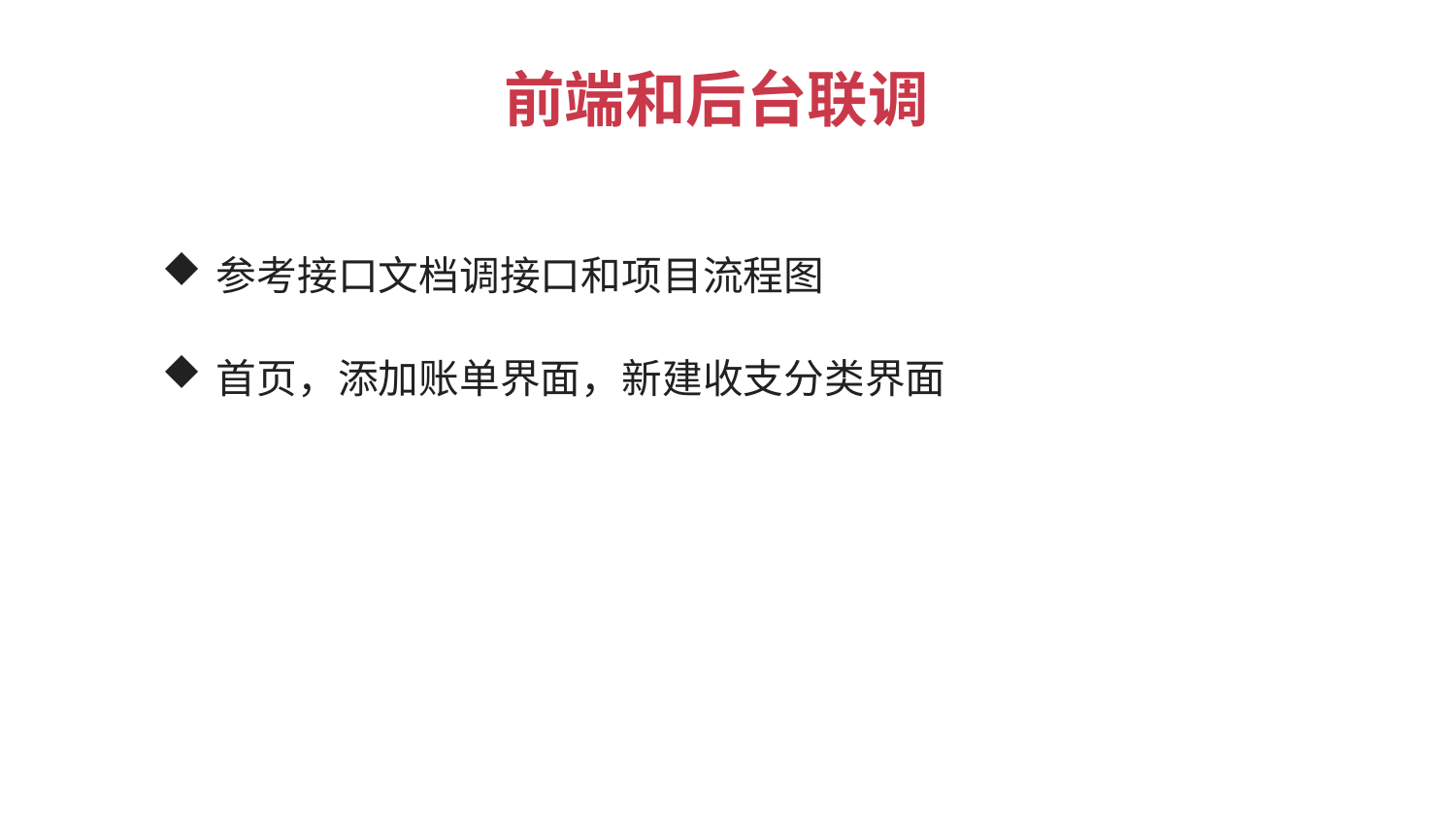

前端和后台联调
参考接口文档调接口和项目流程图
首页，添加账单界面，新建收支分类界面